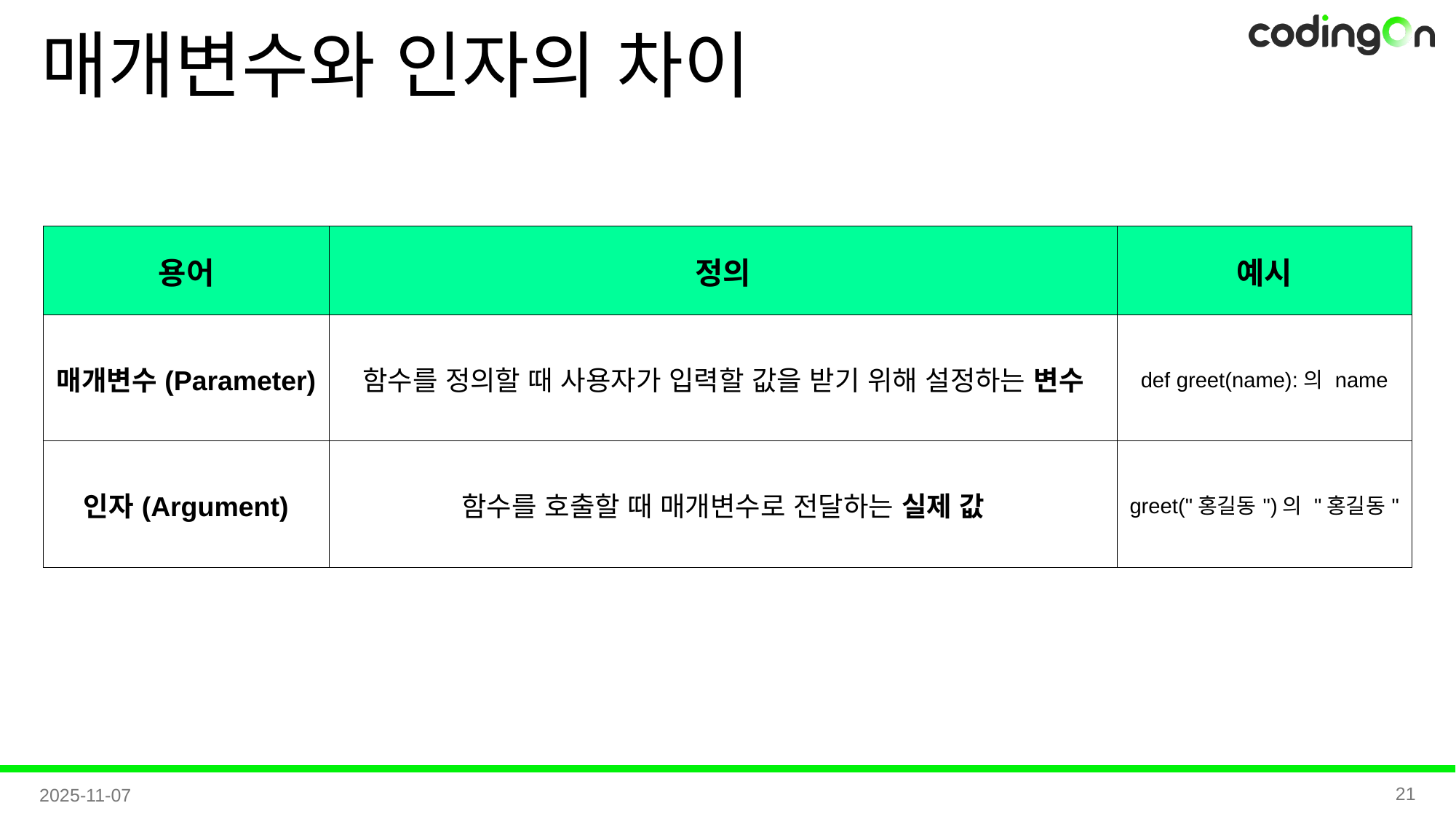

# 매개변수와 인자의 차이
| 용어 | 정의 | 예시 |
| --- | --- | --- |
| 매개변수(Parameter) | 함수를 정의할 때 사용자가 입력할 값을 받기 위해 설정하는 변수 | def greet(name):의 name |
| 인자(Argument) | 함수를 호출할 때 매개변수로 전달하는 실제 값 | greet("홍길동")의 "홍길동" |
21
2025-11-07